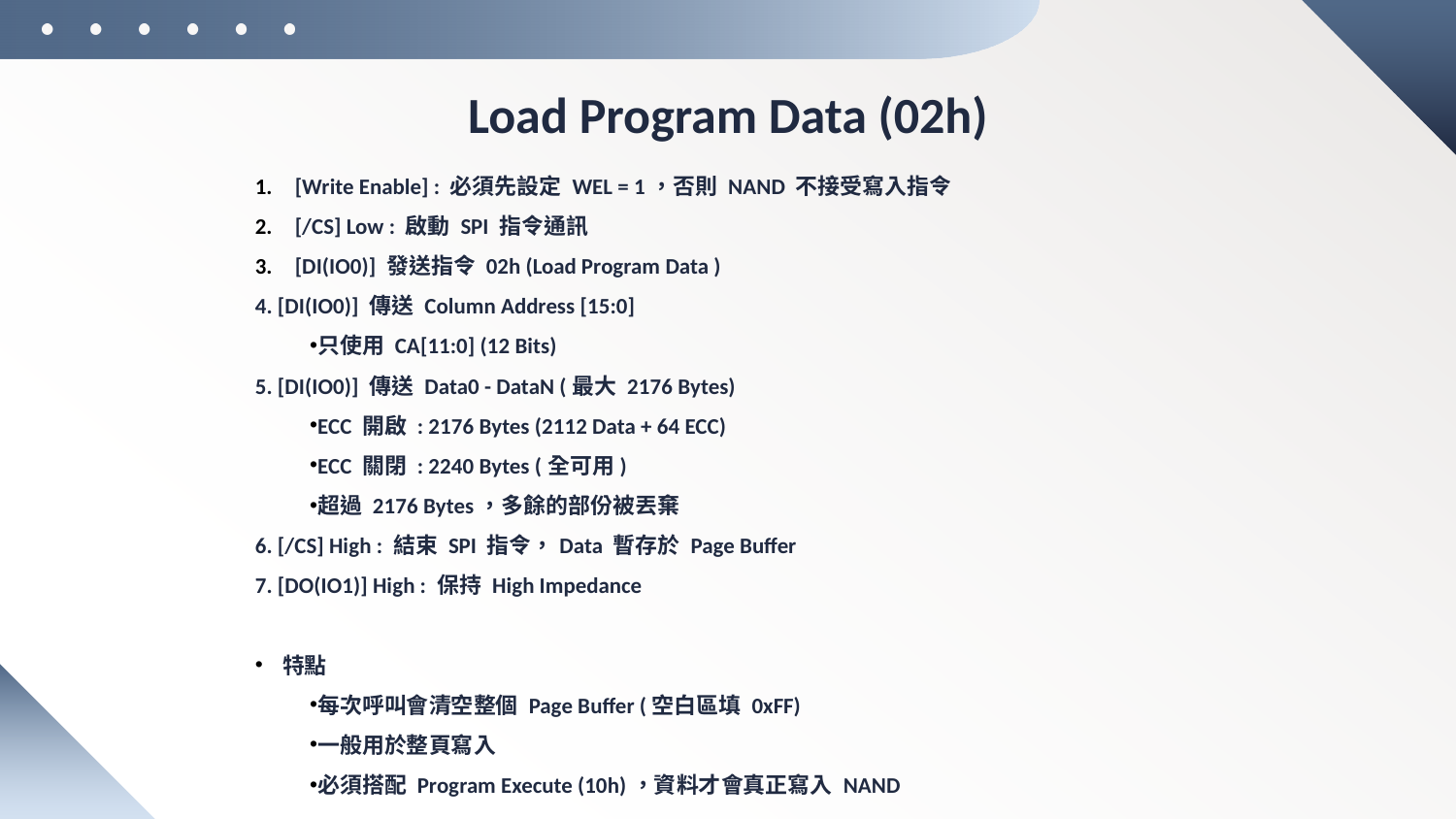

# Load Program Data (02h)
 [Write Enable] : 必須先設定 WEL = 1，否則 NAND 不接受寫入指令
 [/CS] Low : 啟動 SPI 指令通訊
 [DI(IO0)] 發送指令 02h (Load Program Data )
4. [DI(IO0)] 傳送 Column Address [15:0]
只使用 CA[11:0] (12 Bits)
5. [DI(IO0)] 傳送 Data0 - DataN (最大 2176 Bytes)
ECC 開啟 : 2176 Bytes (2112 Data + 64 ECC)
ECC 關閉 : 2240 Bytes (全可用)
超過 2176 Bytes，多餘的部份被丟棄
6. [/CS] High : 結束 SPI 指令，Data 暫存於 Page Buffer
7. [DO(IO1)] High : 保持 High Impedance

特點
每次呼叫會清空整個 Page Buffer (空白區填 0xFF)
一般用於整頁寫入
必須搭配 Program Execute (10h)，資料才會真正寫入 NAND